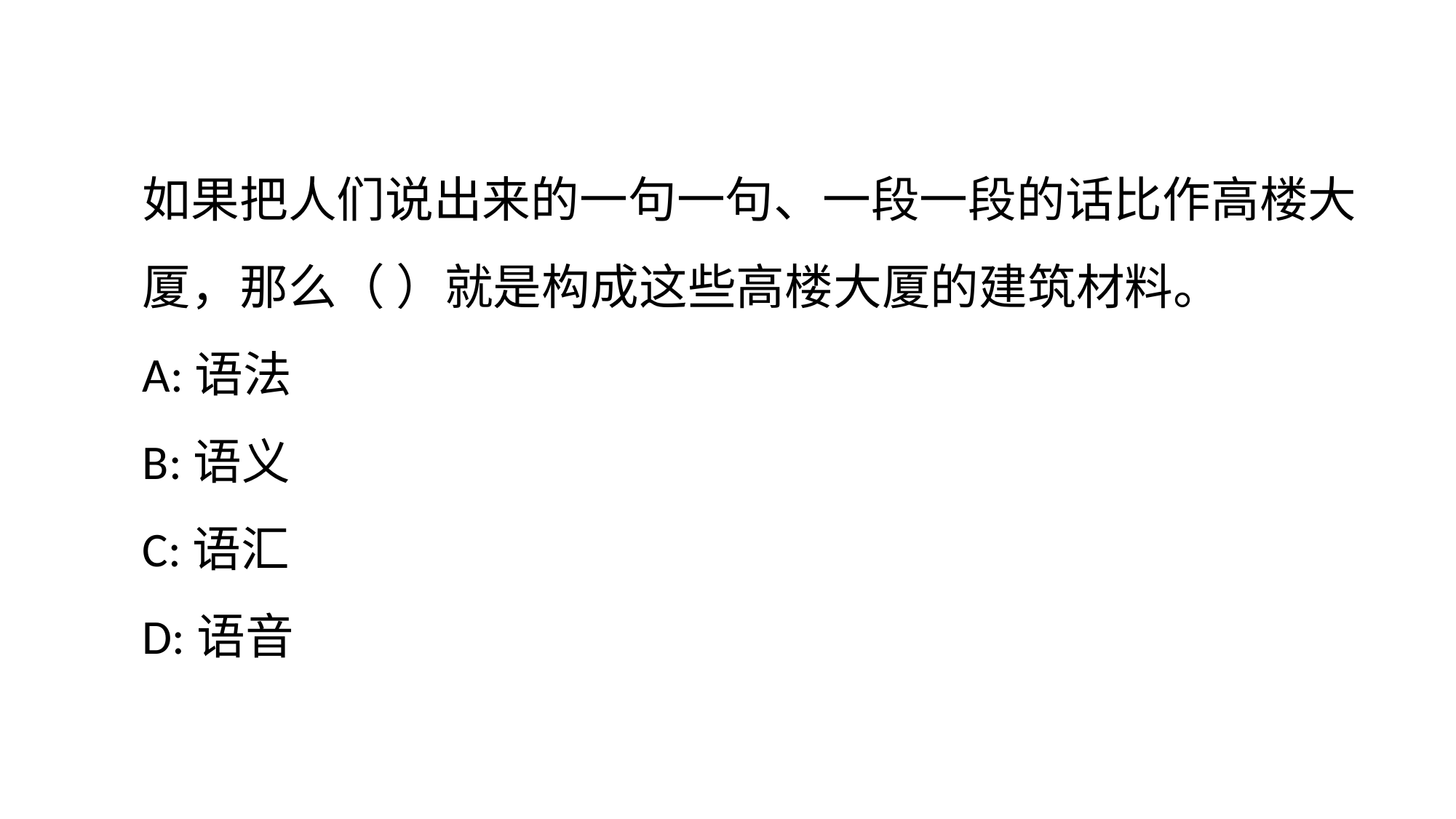

如果把人们说出来的一句一句、一段一段的话比作高楼大厦，那么（ ）就是构成这些高楼大厦的建筑材料。
A:语法
B:语义
C:语汇
D:语音